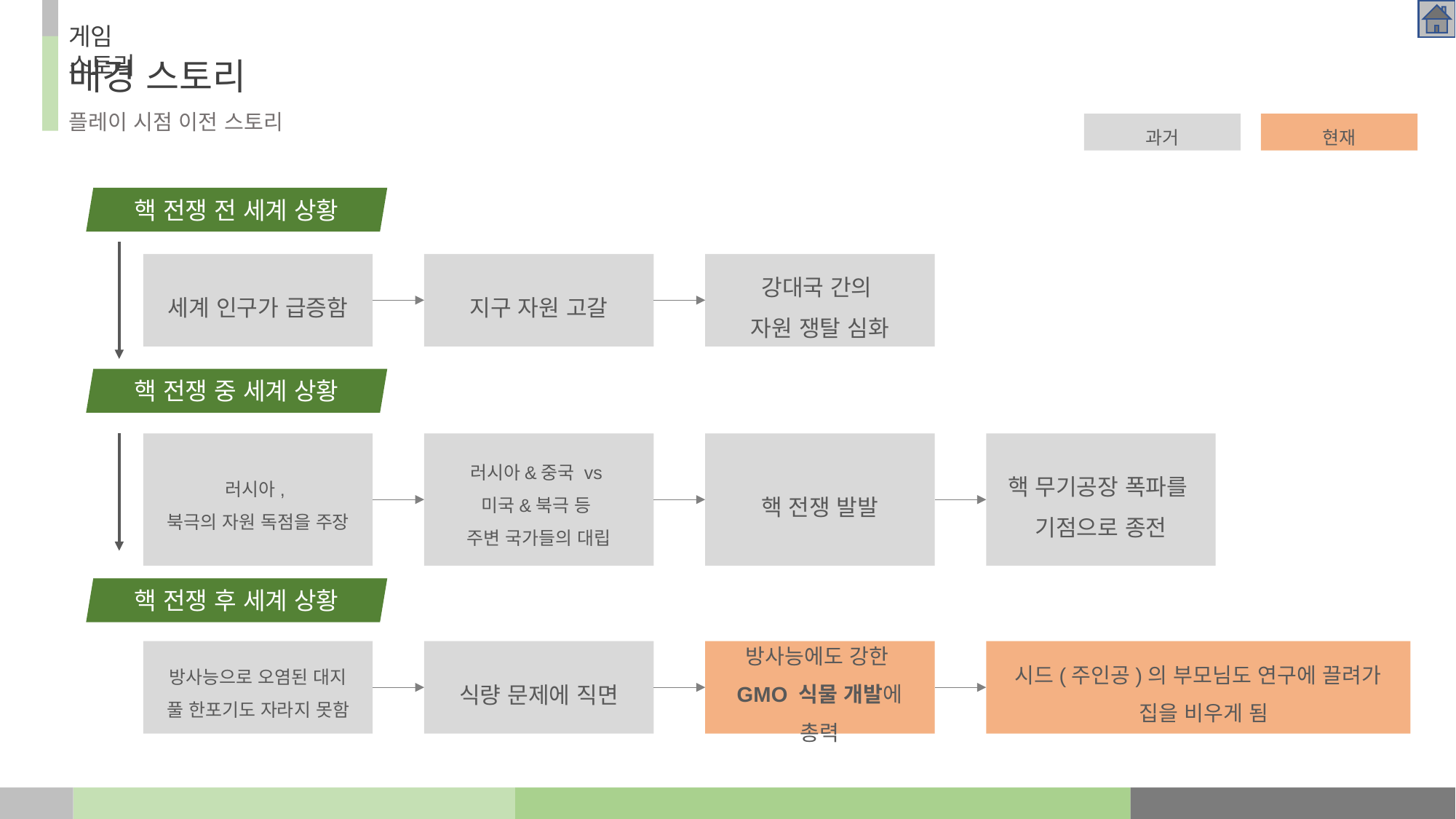

게임 스토리

배경 스토리
플레이 시점 이전 스토리
현재
과거
핵 전쟁 전 세계 상황
세계 인구가 급증함
지구 자원 고갈
강대국 간의
자원 쟁탈 심화
핵 전쟁 중 세계 상황
러시아,
북극의 자원 독점을 주장
러시아&중국 vs
미국&북극 등
주변 국가들의 대립
핵 전쟁 발발
핵 무기공장 폭파를
기점으로 종전
핵 전쟁 후 세계 상황
방사능으로 오염된 대지
풀 한포기도 자라지 못함
식량 문제에 직면
방사능에도 강한
GMO 식물 개발에 총력
시드(주인공)의 부모님도 연구에 끌려가
 집을 비우게 됨